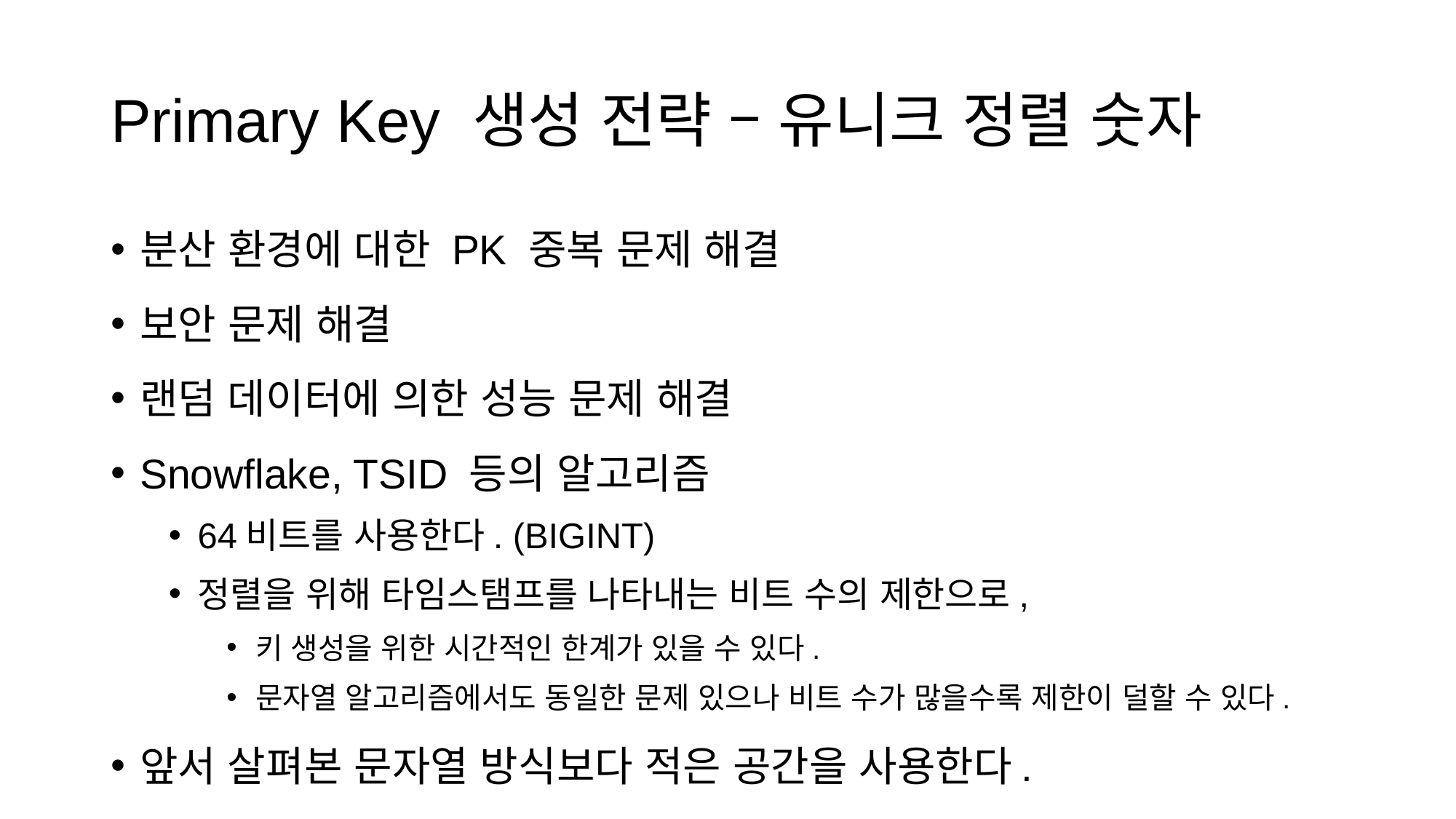

# Primary Key 생성 전략 – 유니크 정렬 숫자
분산 환경에 대한 PK 중복 문제 해결
보안 문제 해결
랜덤 데이터에 의한 성능 문제 해결
Snowflake, TSID 등의 알고리즘
64비트를 사용한다. (BIGINT)
정렬을 위해 타임스탬프를 나타내는 비트 수의 제한으로,
키 생성을 위한 시간적인 한계가 있을 수 있다.
문자열 알고리즘에서도 동일한 문제 있으나 비트 수가 많을수록 제한이 덜할 수 있다.
앞서 살펴본 문자열 방식보다 적은 공간을 사용한다.